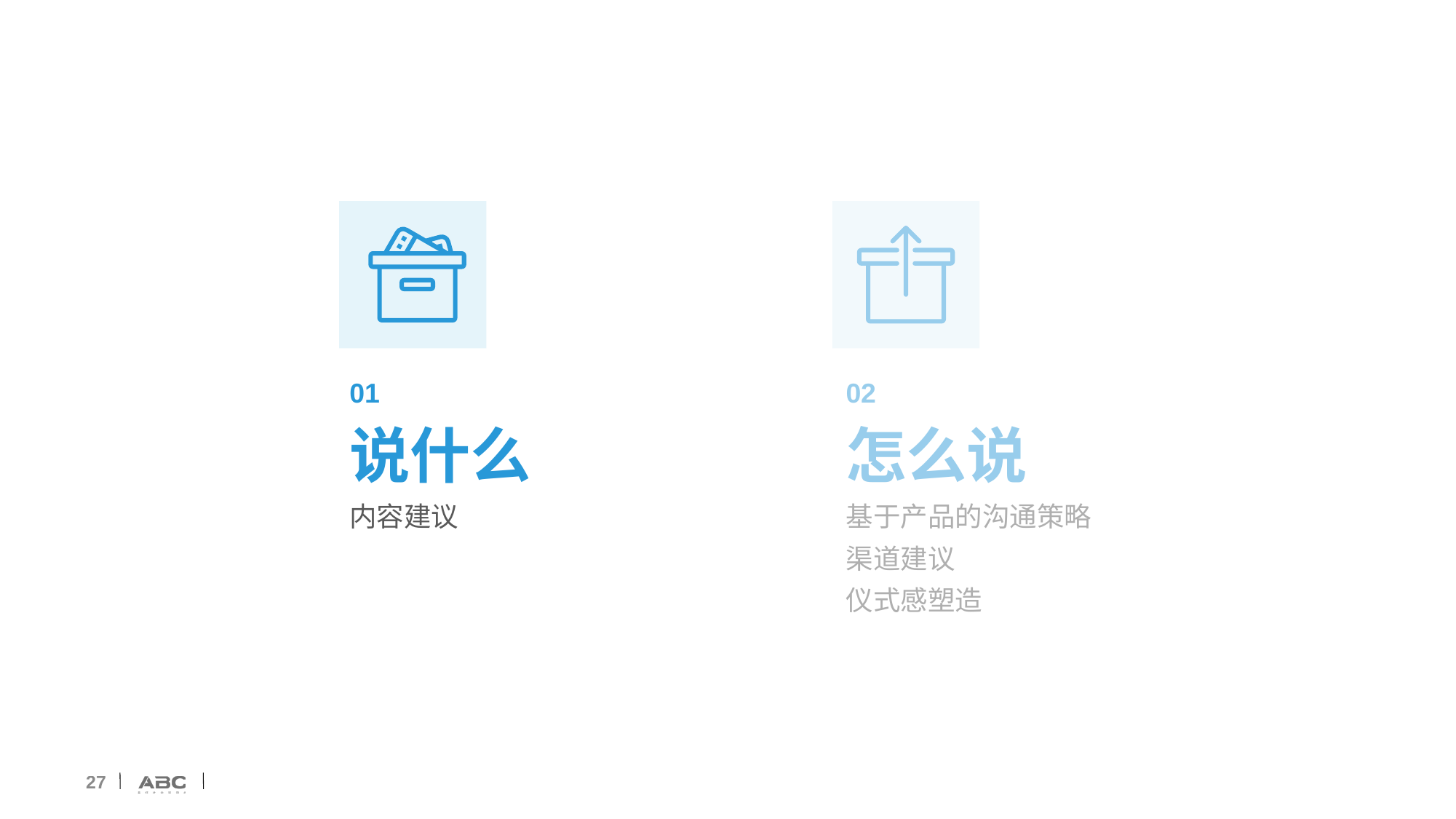

01
说什么
内容建议
02
怎么说
基于产品的沟通策略
渠道建议
仪式感塑造

27